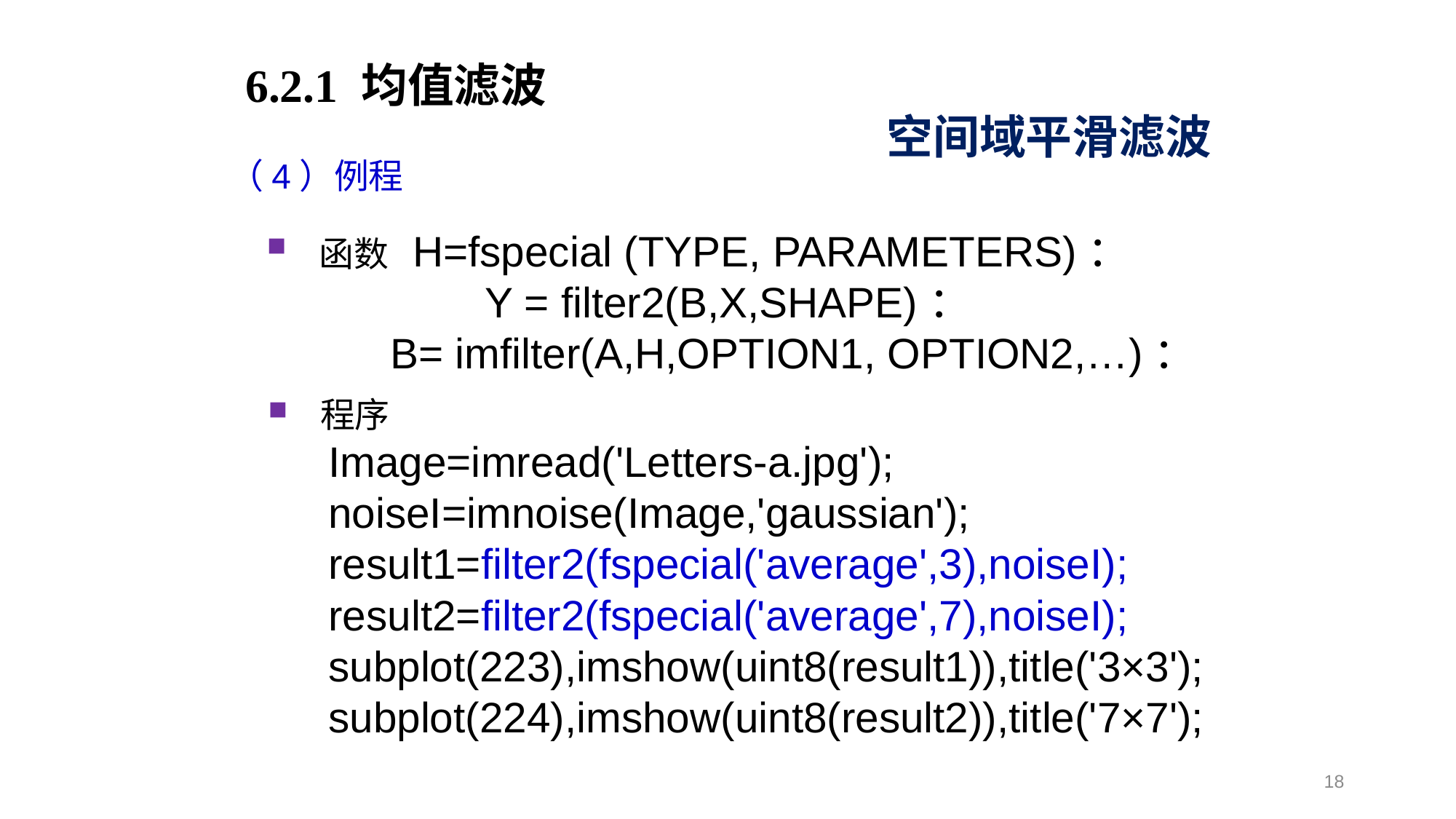

6.2.1 均值滤波
空间域平滑滤波
（4）例程
函数  H=fspecial (TYPE, PARAMETERS)：
               Y = filter2(B,X,SHAPE)：
       B= imfilter(A,H,OPTION1, OPTION2,…)：
程序
Image=imread('Letters-a.jpg');
noiseI=imnoise(Image,'gaussian');
result1=filter2(fspecial('average',3),noiseI);
result2=filter2(fspecial('average',7),noiseI);
subplot(223),imshow(uint8(result1)),title('3×3');
subplot(224),imshow(uint8(result2)),title('7×7');
18